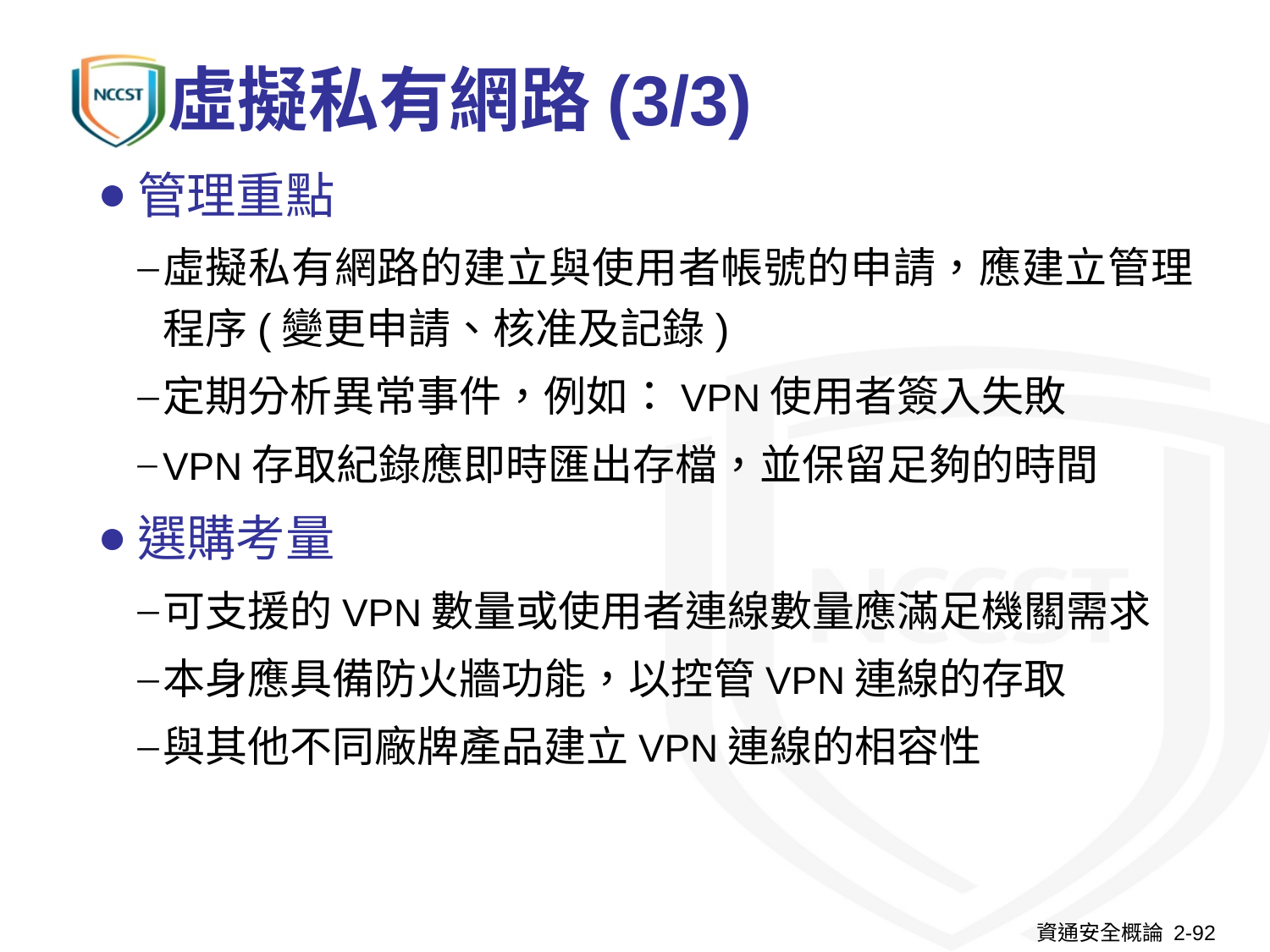

# 虛擬私有網路(3/3)
管理重點
虛擬私有網路的建立與使用者帳號的申請，應建立管理程序(變更申請、核准及記錄)
定期分析異常事件，例如：VPN使用者簽入失敗
VPN存取紀錄應即時匯出存檔，並保留足夠的時間
選購考量
可支援的VPN數量或使用者連線數量應滿足機關需求
本身應具備防火牆功能，以控管VPN連線的存取
與其他不同廠牌產品建立VPN連線的相容性